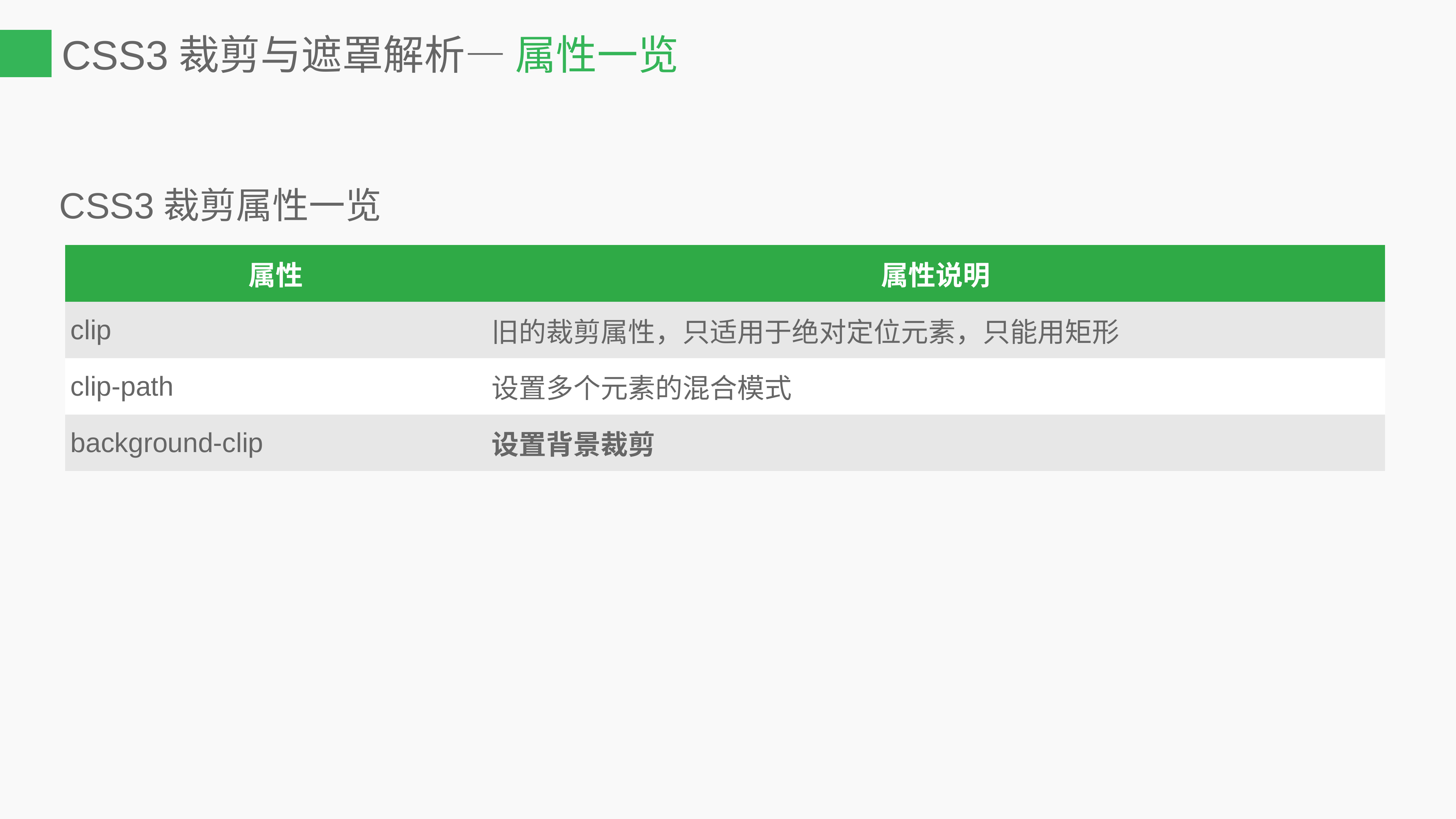

# CSS3裁剪与遮罩解析— 属性一览
CSS3裁剪属性一览
| 属性 | 属性说明 |
| --- | --- |
| clip | 旧的裁剪属性，只适用于绝对定位元素，只能用矩形 |
| clip-path | 设置多个元素的混合模式 |
| background-clip | 设置背景裁剪 |